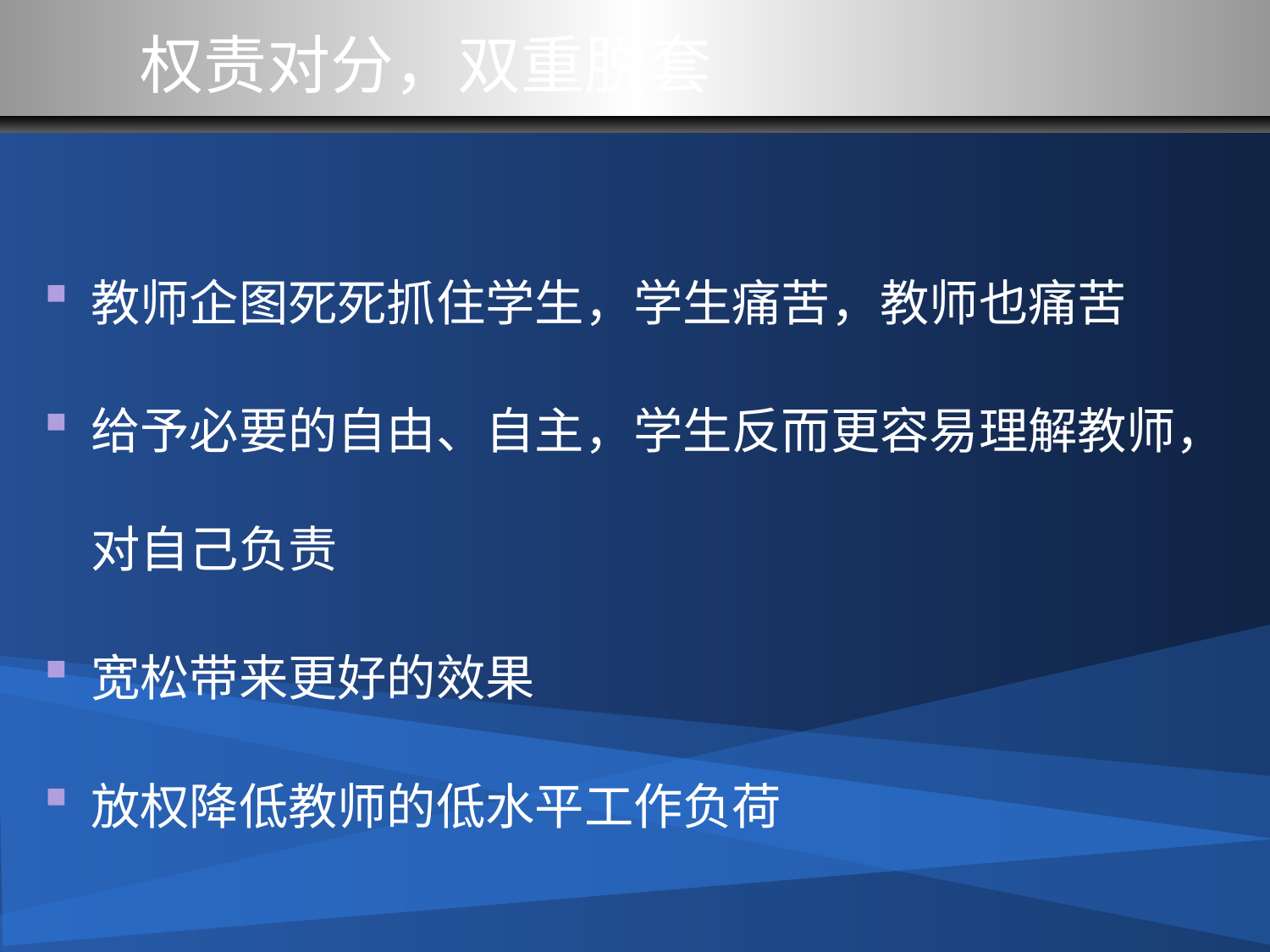

权责对分，双重脱套
教师企图死死抓住学生，学生痛苦，教师也痛苦
给予必要的自由、自主，学生反而更容易理解教师，对自己负责
宽松带来更好的效果
放权降低教师的低水平工作负荷